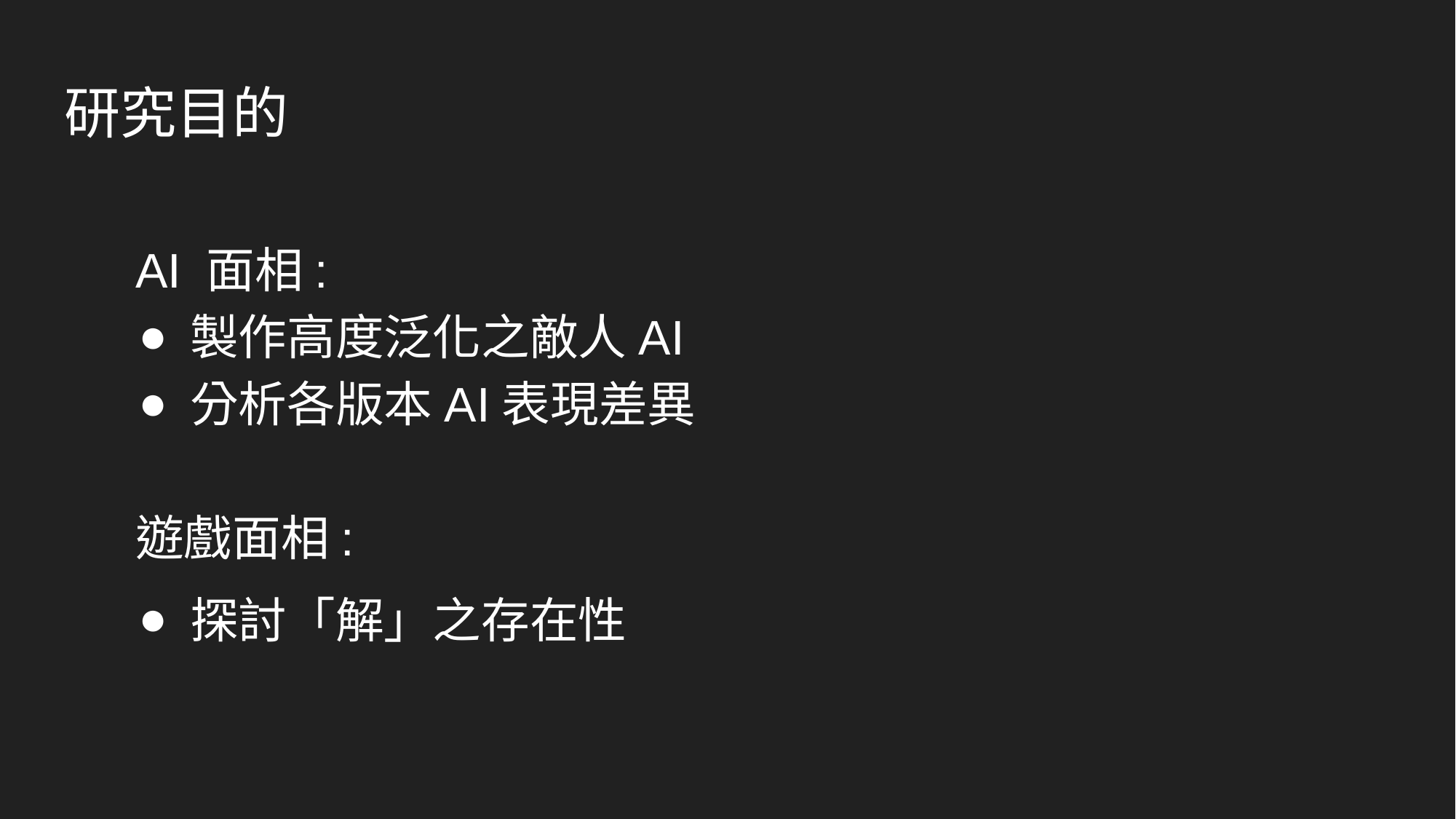

# 研究目的
AI 面相:
製作高度泛化之敵人AI
分析各版本AI表現差異
遊戲面相:
探討「解」之存在性